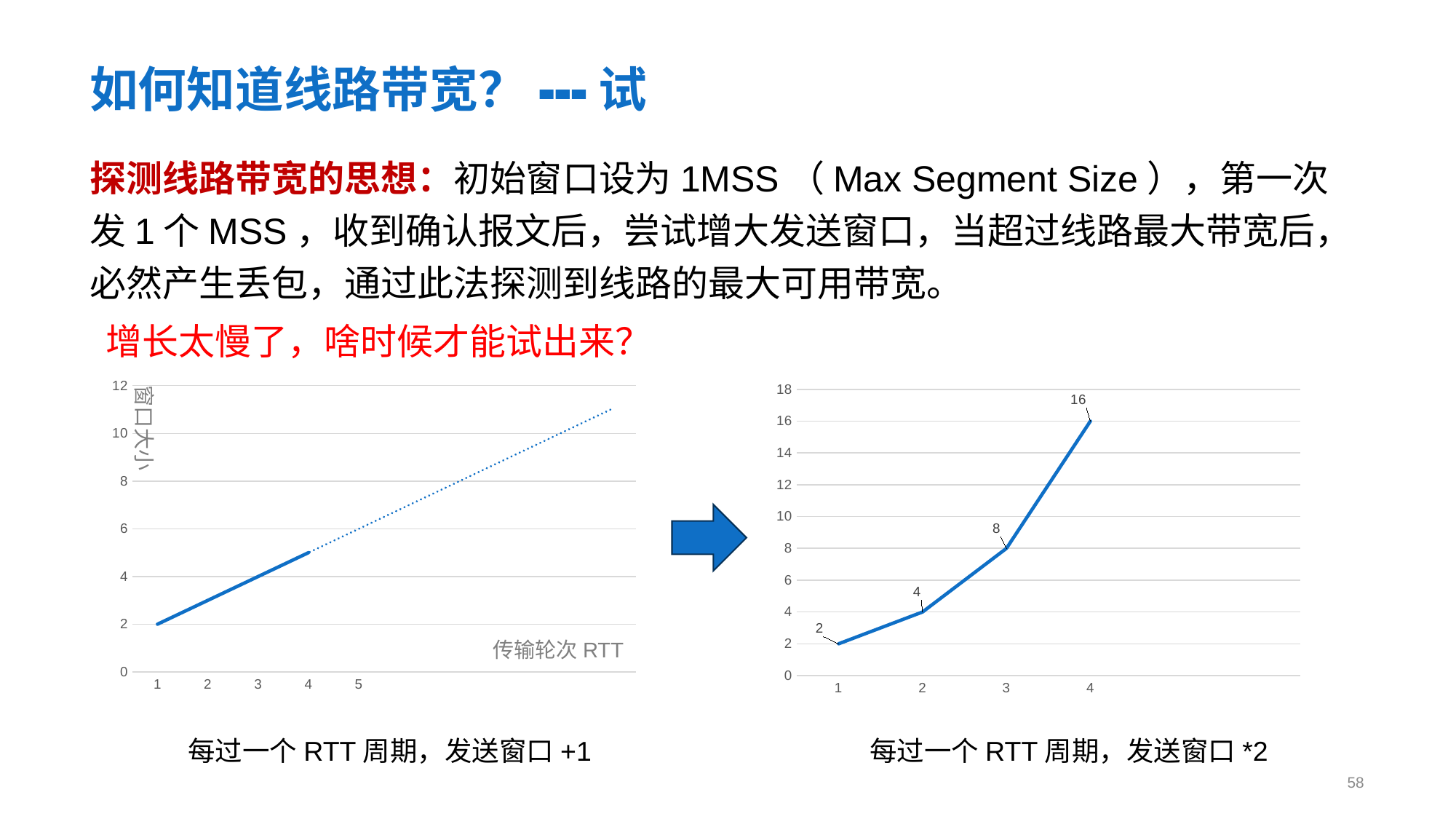

# 如何知道线路带宽？---试
探测线路带宽的思想：初始窗口设为1MSS（Max Segment Size），第一次发1个MSS，收到确认报文后，尝试增大发送窗口，当超过线路最大带宽后，必然产生丢包，通过此法探测到线路的最大可用带宽。
增长太慢了，啥时候才能试出来？

### Chart

| Category |  |
|---|---|
窗口大小

### Chart

| Category |  |
|---|---|
传输轮次RTT
每过一个RTT周期，发送窗口+1
每过一个RTT周期，发送窗口*2
58